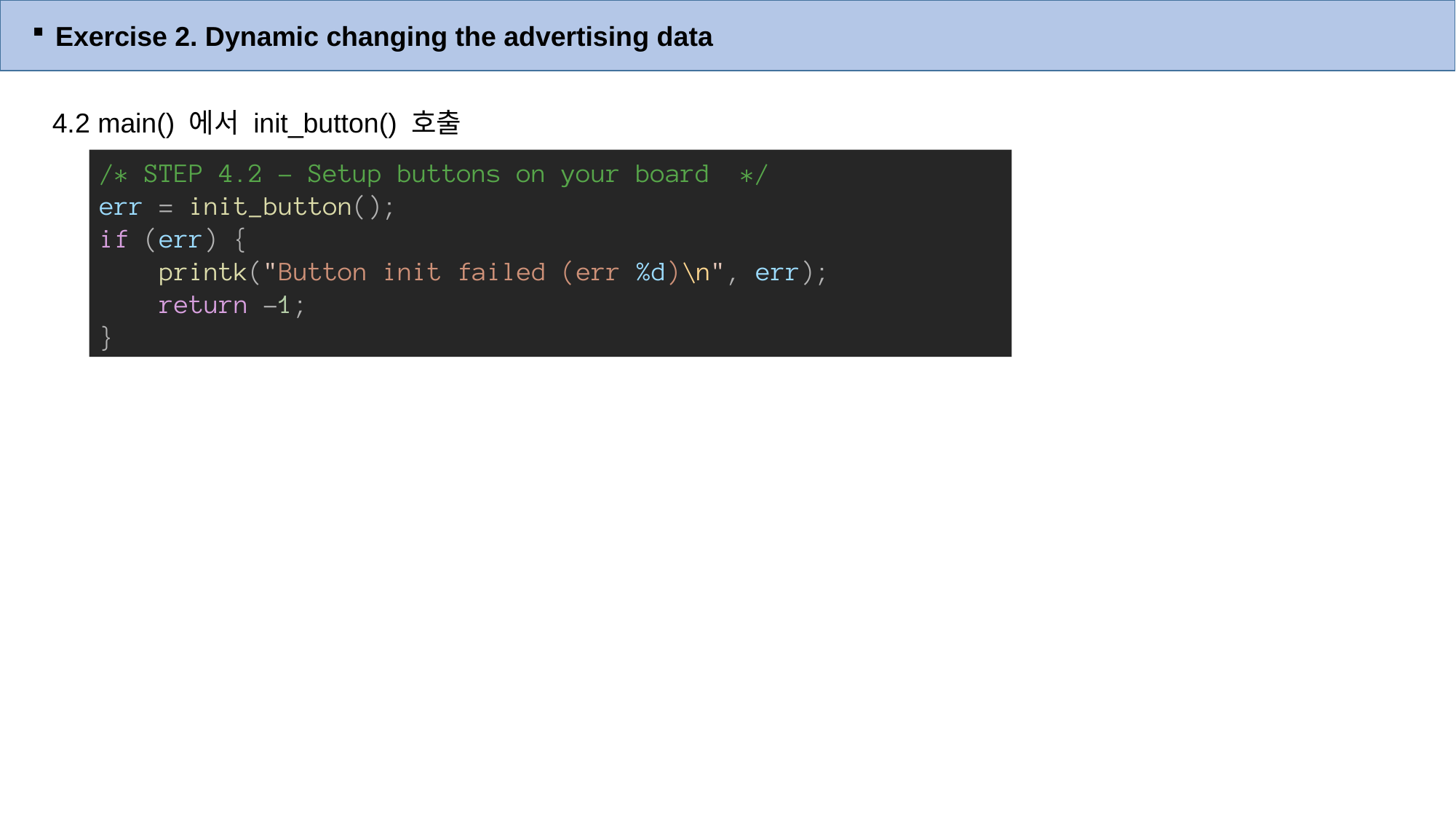

Exercise 2. Dynamic changing the advertising data
4.2 main() 에서 init_button() 호출
/* STEP 4.2 - Setup buttons on your board  */
err = init_button();
if (err) {
    printk("Button init failed (err %d)\n", err);
    return -1;
}